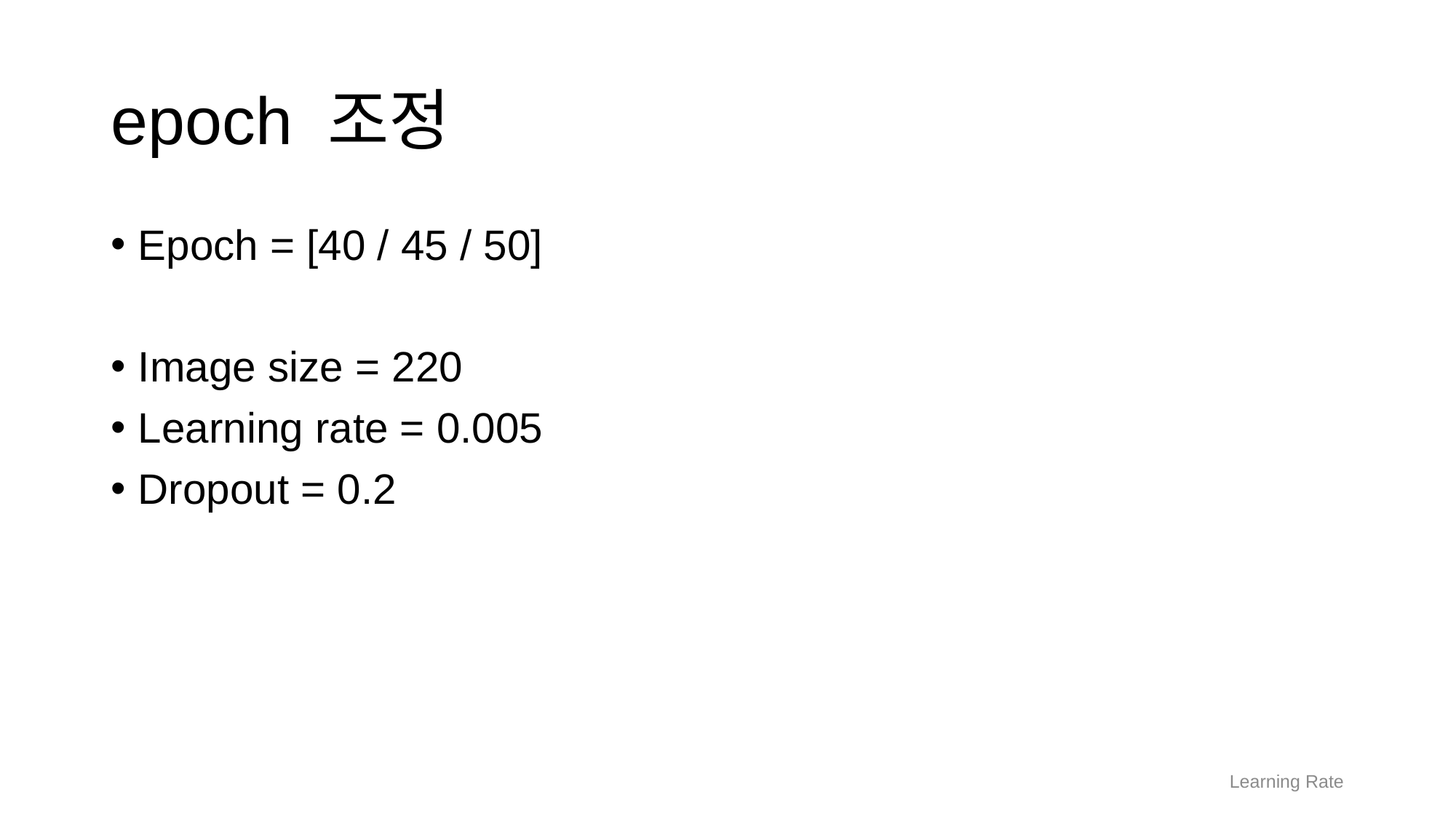

# epoch 조정
Epoch = [40 / 45 / 50]

Image size = 220
Learning rate = 0.005
Dropout = 0.2

Learning Rate